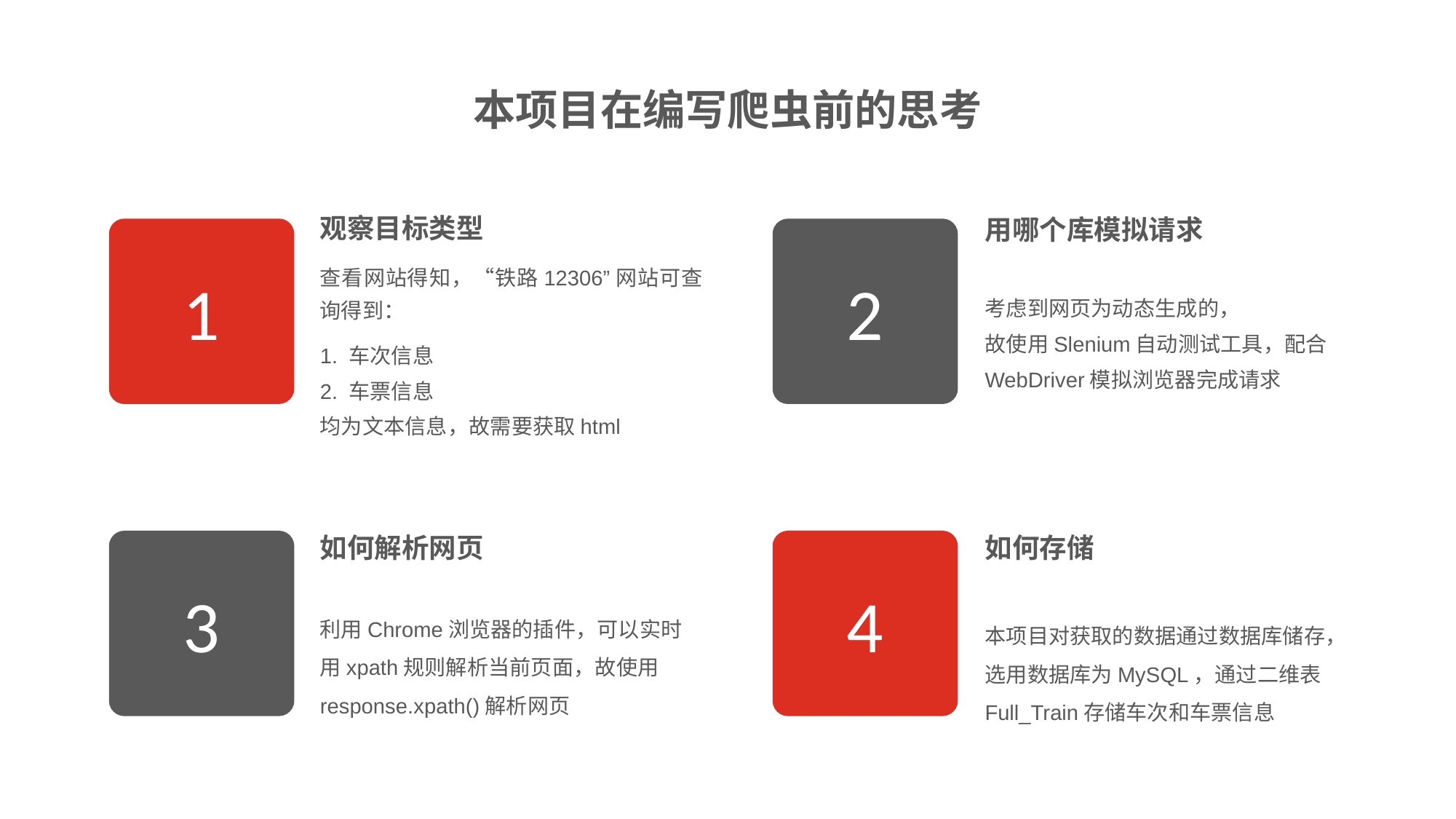

本项目在编写爬虫前的思考
观察目标类型
查看网站得知，“铁路12306”网站可查询得到：
1. 车次信息
2. 车票信息
均为文本信息，故需要获取html
用哪个库模拟请求
考虑到网页为动态生成的，
故使用Slenium自动测试工具，配合WebDriver模拟浏览器完成请求
1
2
如何解析网页
利用Chrome浏览器的插件，可以实时用xpath规则解析当前页面，故使用response.xpath()解析网页
如何存储
本项目对获取的数据通过数据库储存，选用数据库为MySQL，通过二维表Full_Train存储车次和车票信息

3
4